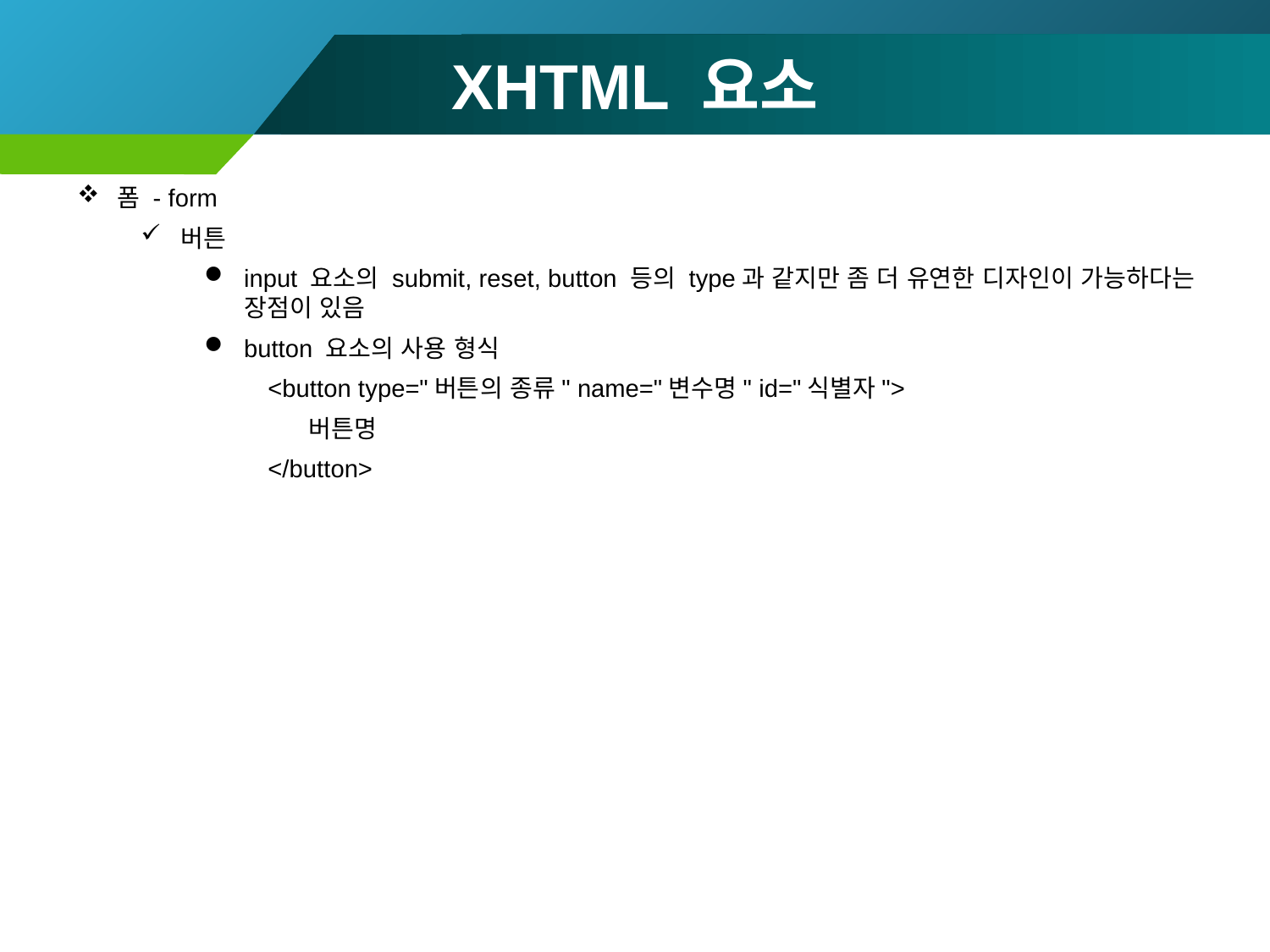

# XHTML 요소
폼 - form
버튼
input 요소의 submit, reset, button 등의 type과 같지만 좀 더 유연한 디자인이 가능하다는 장점이 있음
button 요소의 사용 형식
<button type="버튼의 종류" name="변수명" id="식별자">
     버튼명
</button>

127